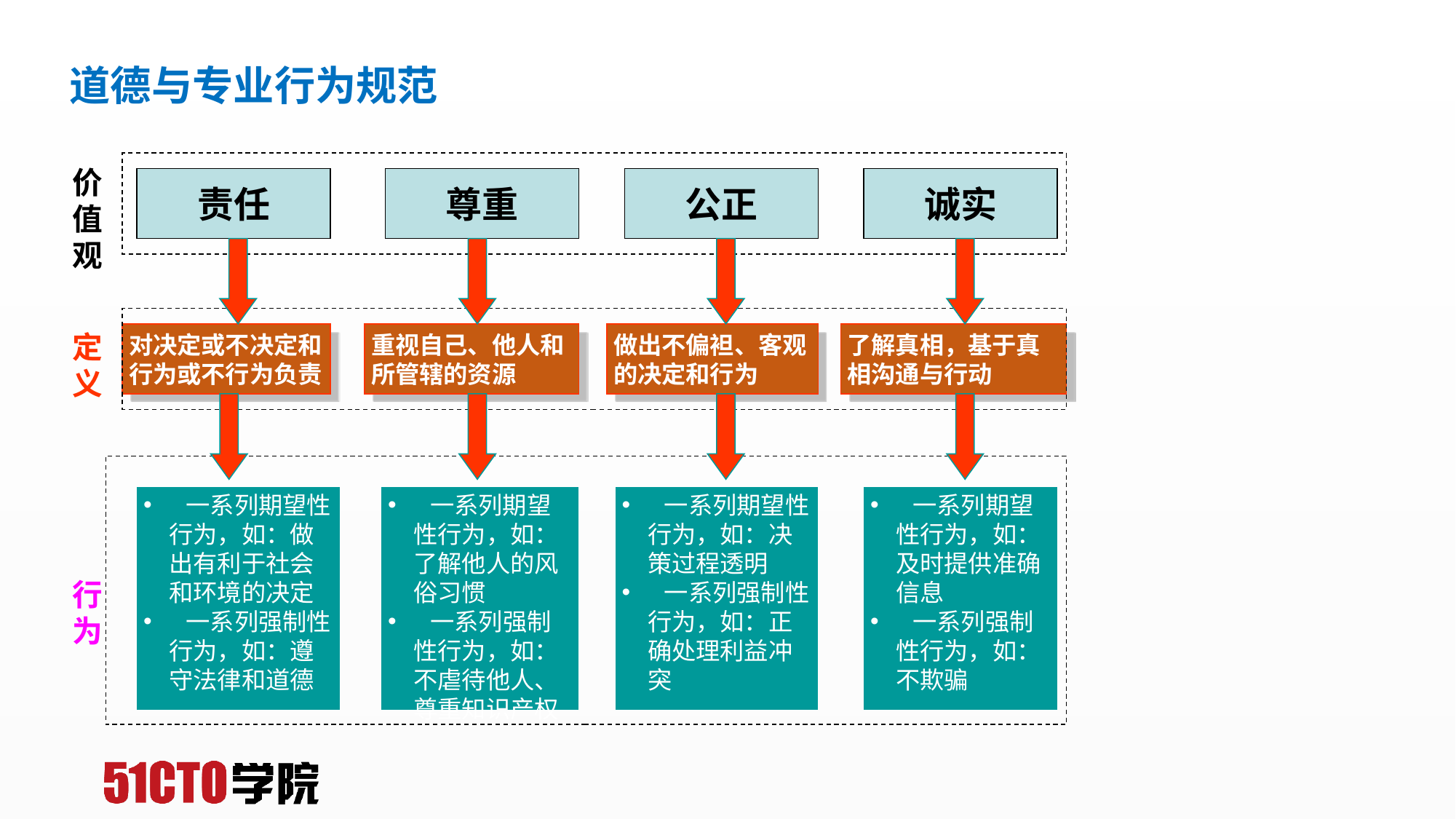

# 道德与专业行为规范

责任
尊重
公正
诚实

对决定或不决定和
行为或不行为负责
重视自己、他人和所管辖的资源
做出不偏袒、客观的决定和行为
了解真相，基于真相沟通与行动

  一系列期望性行为，如：做出有利于社会和环境的决定
  一系列强制性行为，如：遵守法律和道德
  一系列期望性行为，如：了解他人的风俗习惯
  一系列强制性行为，如：不虐待他人、尊重知识产权
  一系列期望性行为，如：决策过程透明
  一系列强制性行为，如：正确处理利益冲突
  一系列期望性行为，如：及时提供准确信息
  一系列强制性行为，如：不欺骗
价
值
观
定
义
|  |
| --- |
|  |
| --- |
|  |
| --- |
|  |
| --- |
|  |
| --- |
|  |
| --- |
|  |
| --- |
|  |
| --- |
|  |
| --- |
|  |
| --- |
|  |
| --- |
|  |
| --- |
|  |
| --- |
|  |
| --- |
行
为